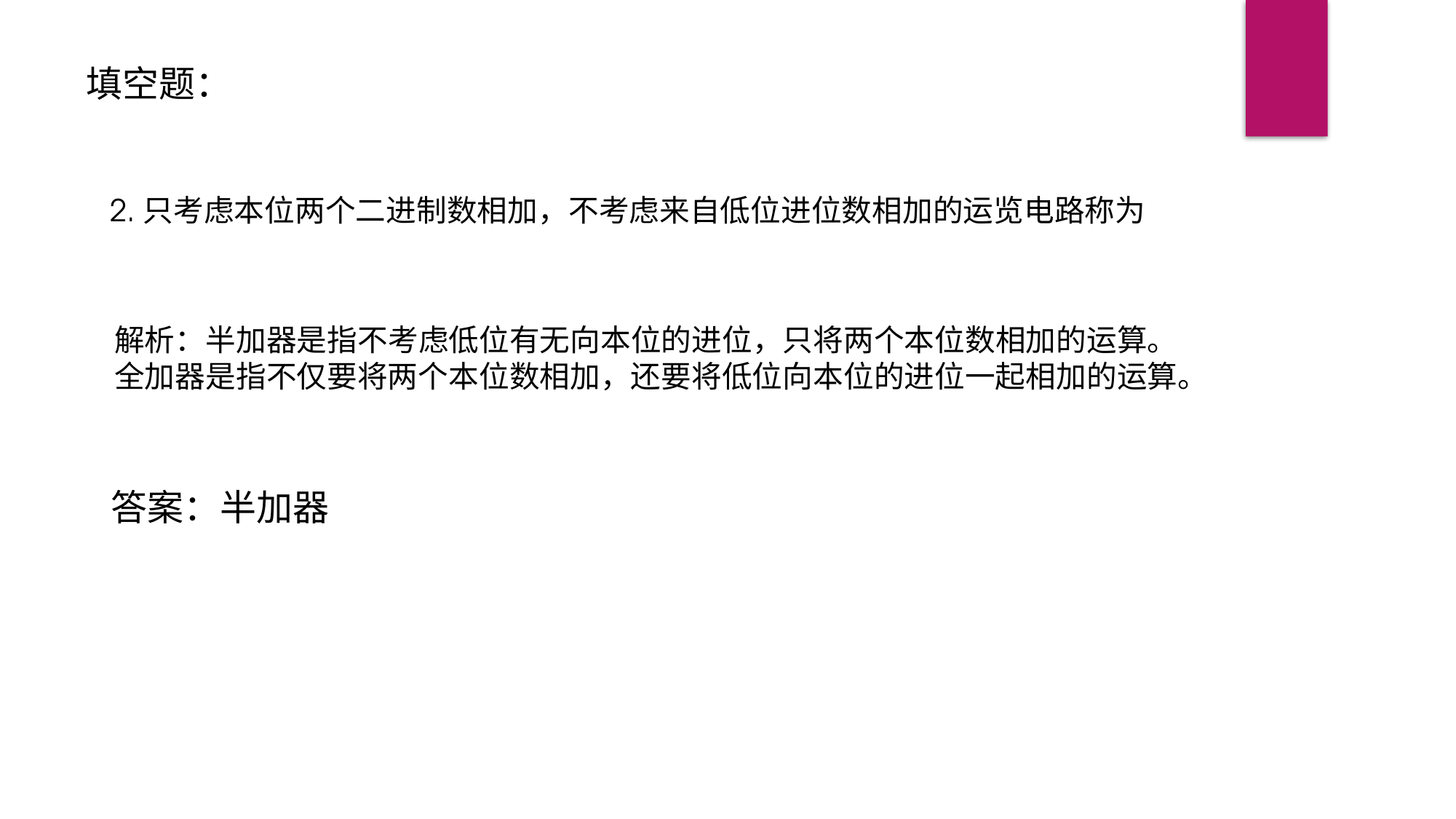

填空题：
2.只考虑本位两个二进制数相加，不考虑来自低位进位数相加的运览电路称为
解析：半加器是指不考虑低位有无向本位的进位，只将两个本位数相加的运算。
全加器是指不仅要将两个本位数相加，还要将低位向本位的进位一起相加的运算。
答案：半加器